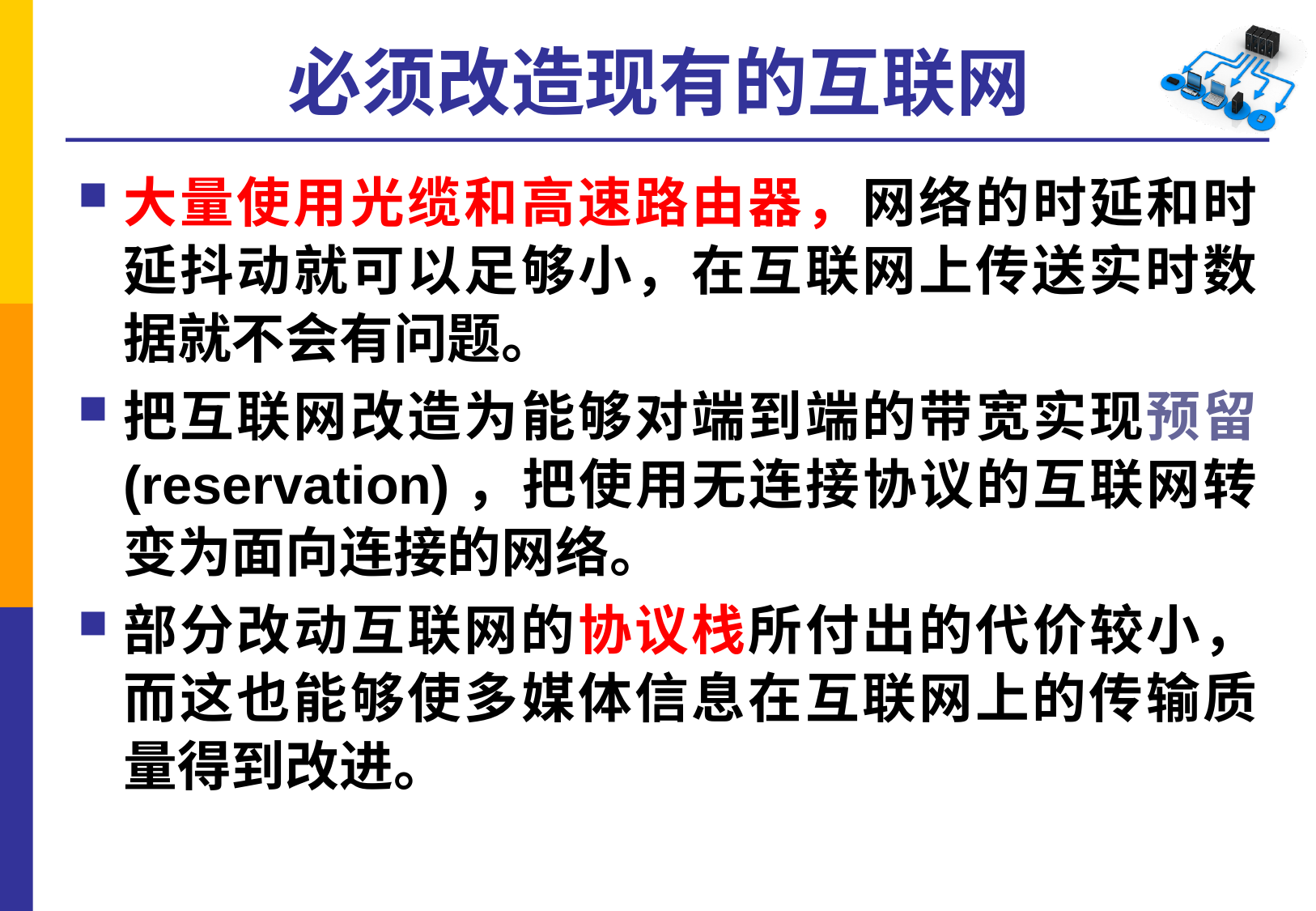

# 必须改造现有的互联网
大量使用光缆和高速路由器，网络的时延和时延抖动就可以足够小，在互联网上传送实时数据就不会有问题。
把互联网改造为能够对端到端的带宽实现预留 (reservation)，把使用无连接协议的互联网转变为面向连接的网络。
部分改动互联网的协议栈所付出的代价较小，而这也能够使多媒体信息在互联网上的传输质量得到改进。